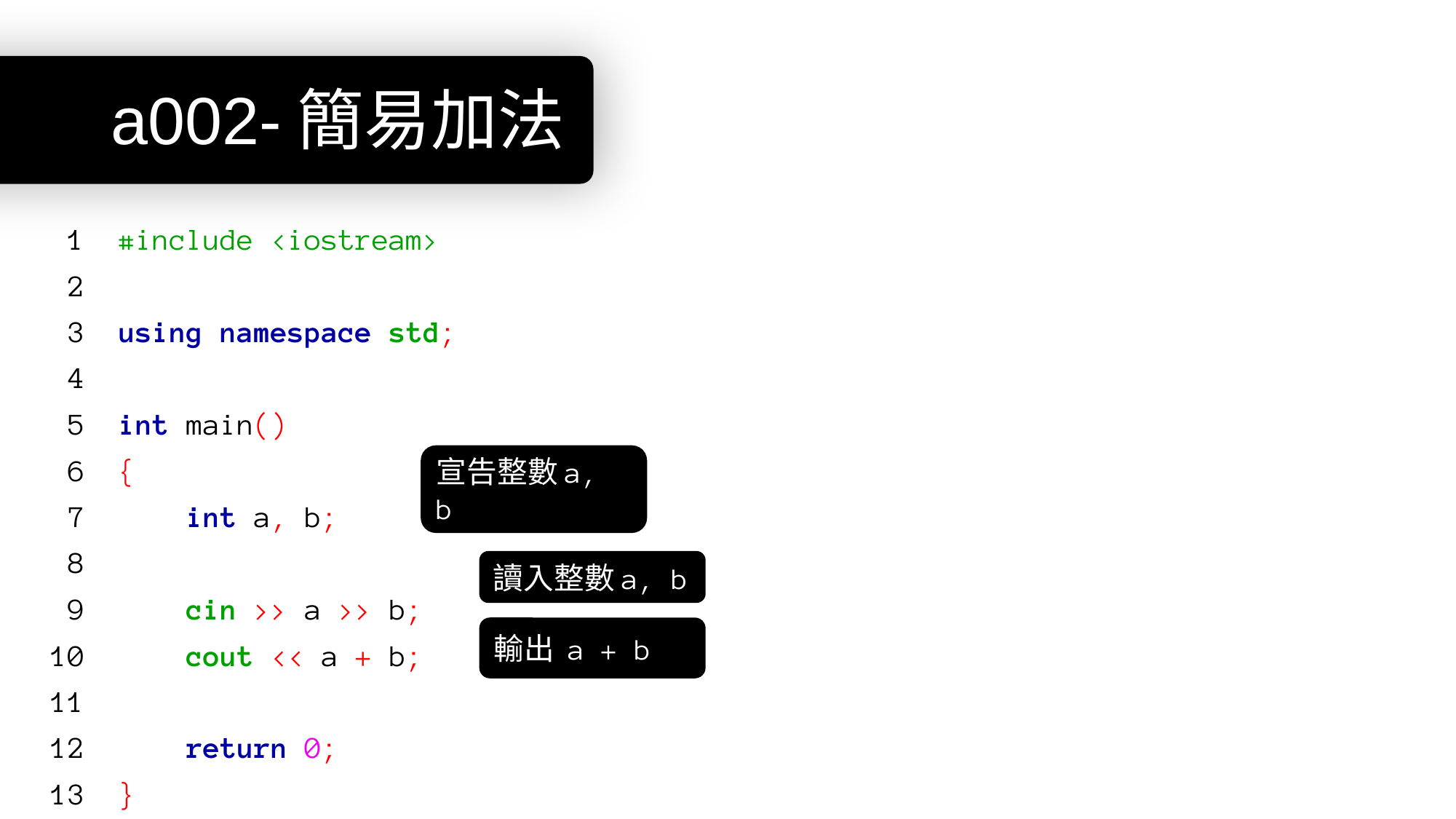

# a002-簡易加法

 1  #include <iostream>
 2
 3  using namespace std;
 4
 5  int main()
 6  {
 7      int a, b;
 8
 9      cin >> a >> b;
10      cout << a + b;
11
12      return 0;
13  }
宣告整數a, b
讀入整數a, b
輸出 a + b